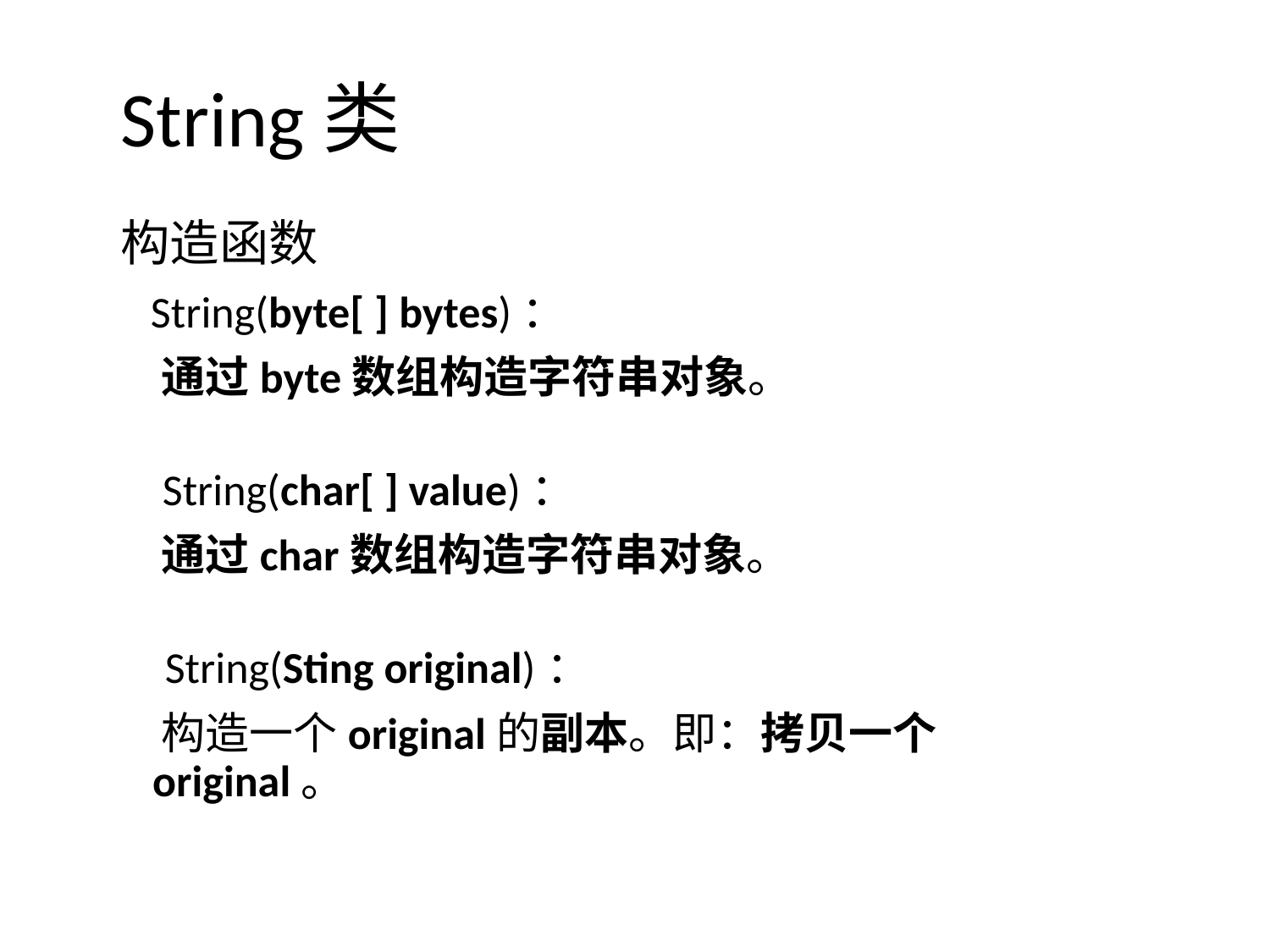

String类
构造函数
   String(byte[ ] bytes)：
   通过byte数组构造字符串对象。
 String(char[ ] value)：
   通过char数组构造字符串对象。
 String(Sting original)：
   构造一个original的副本。即：拷贝一个original。